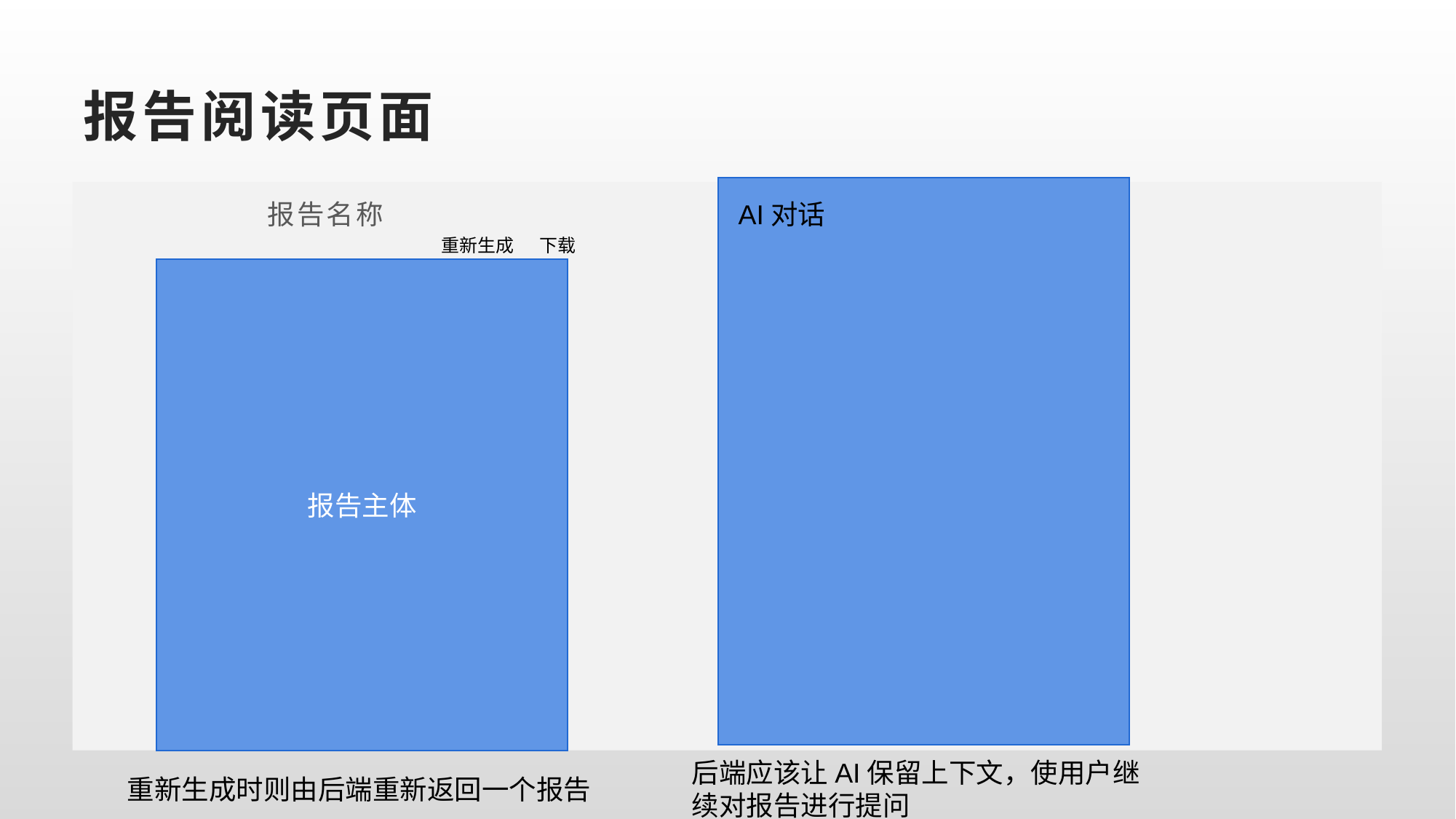

# 报告阅读页面

                     报告名称

AI对话
重新生成
下载
报告主体
后端应该让AI保留上下文，使用户继续对报告进行提问
重新生成时则由后端重新返回一个报告